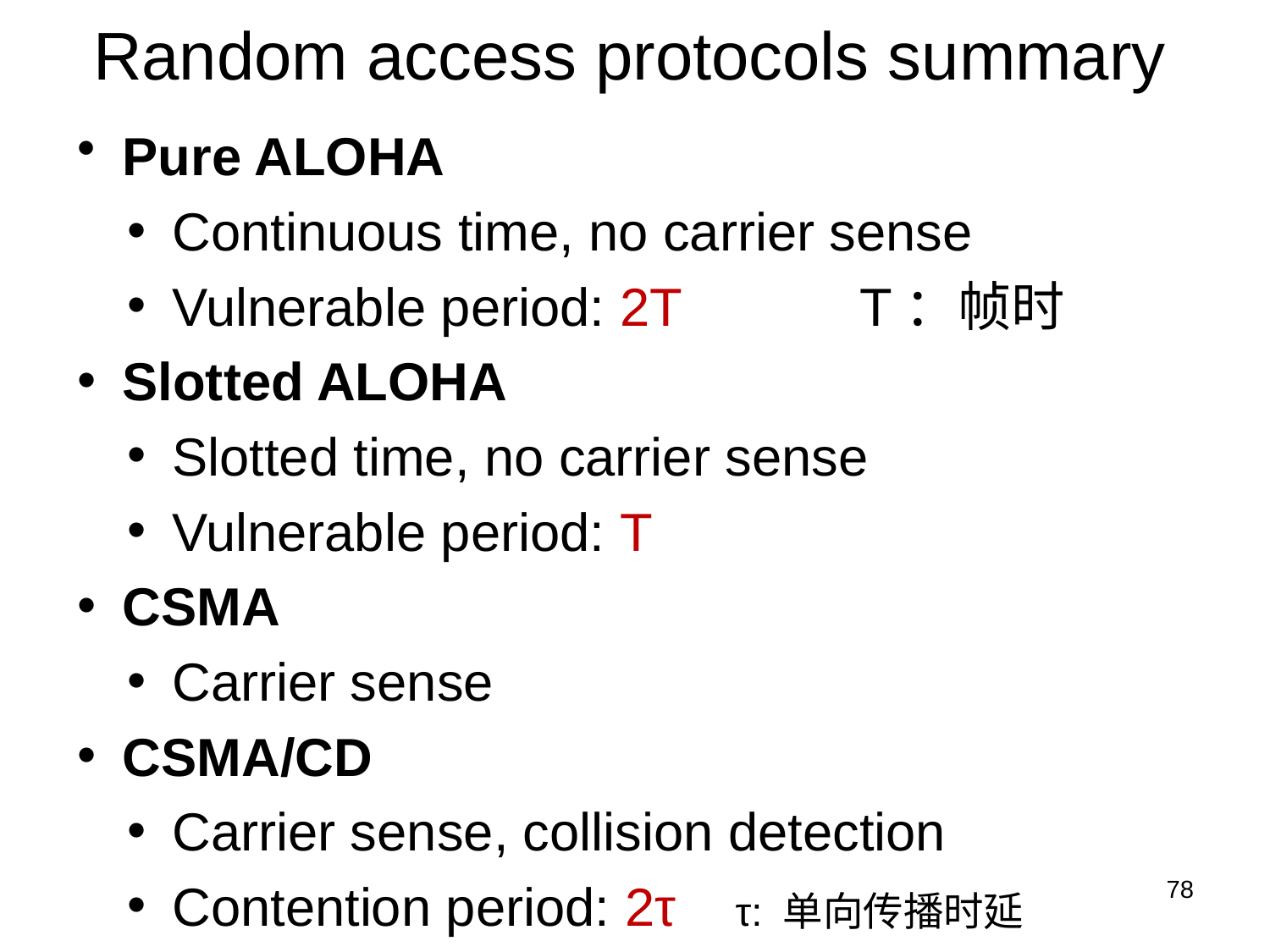

# Random access protocols summary
Pure ALOHA
Continuous time, no carrier sense
Vulnerable period: 2T            T：帧时
Slotted ALOHA
Slotted time, no carrier sense
Vulnerable period: T
CSMA
Carrier sense
CSMA/CD
Carrier sense, collision detection
Contention period: 2τ    τ: 单向传播时延
78